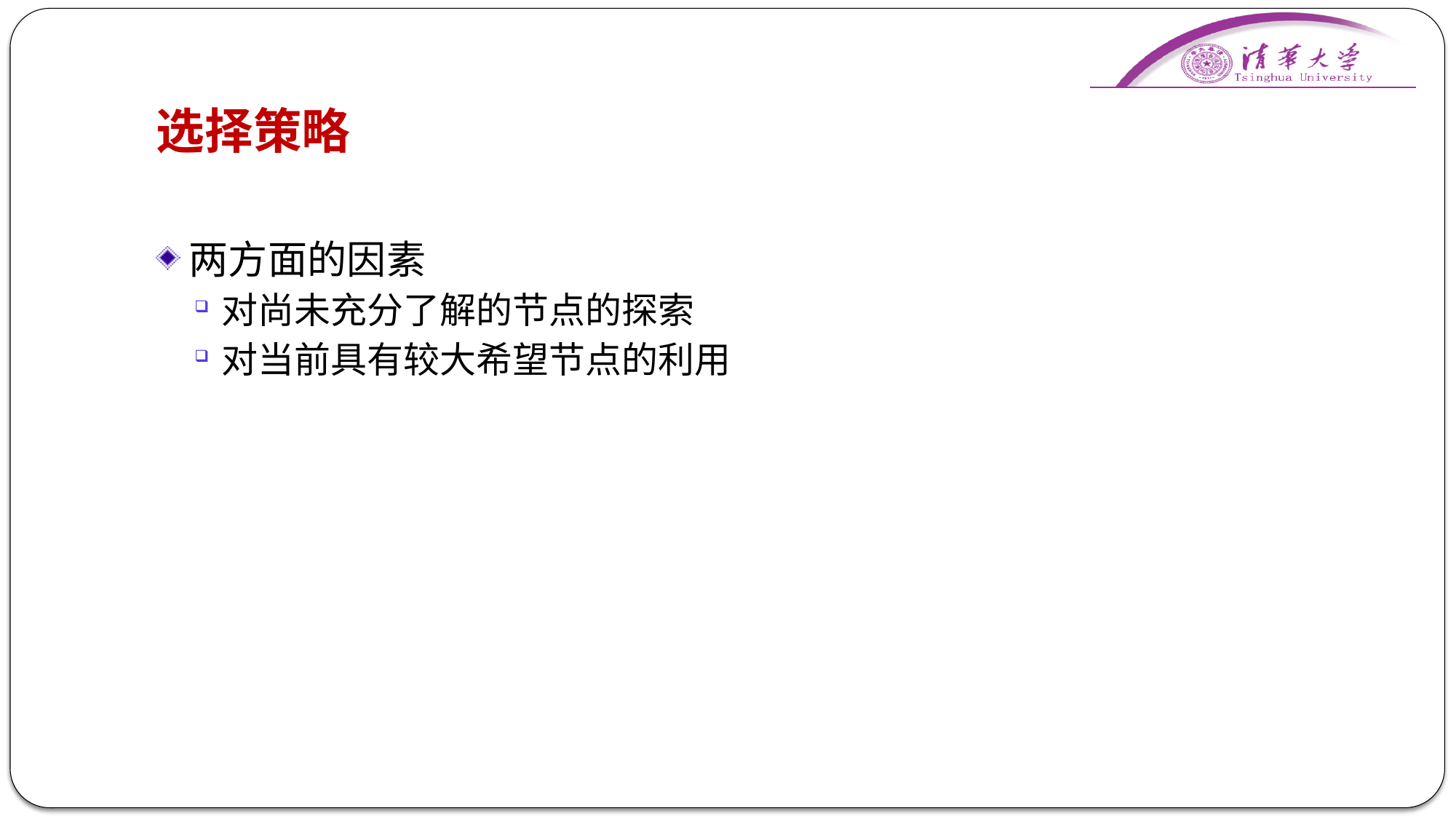

# 选择策略

两方面的因素
对尚未充分了解的节点的探索
对当前具有较大希望节点的利用